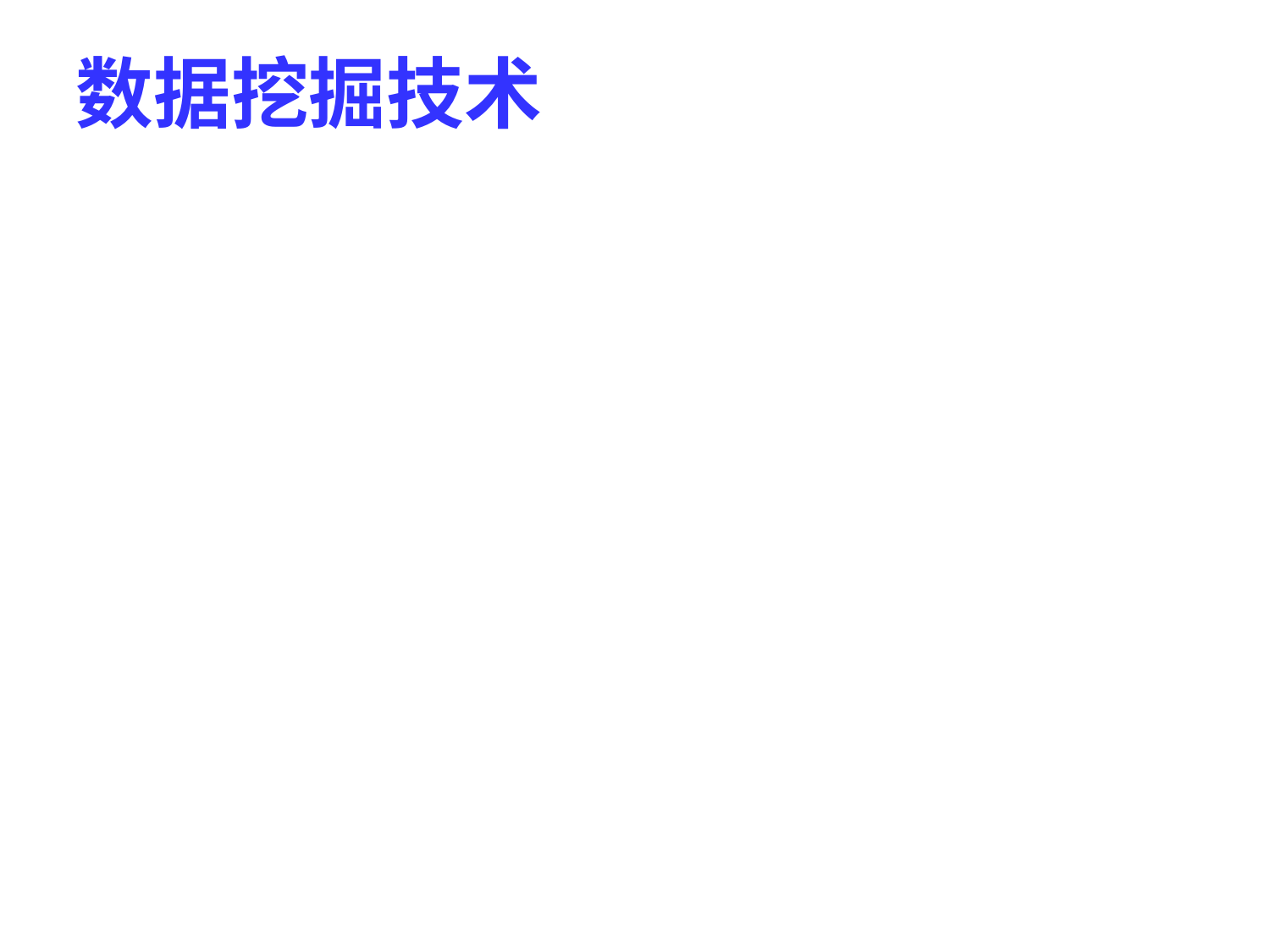

# 数据挖掘技术
数据爆炸问题
自动数据收集工具和成熟的数据库技术使得大量的数据被收集，存储在数据库、数据仓库或其他信息库中以待分析。
我们拥有丰富的数据，但却缺乏有用的信息
解决方法：数据仓库技术和数据挖掘技术
数据仓库(Data Warehouse)和在线分析处理(OLAP)
数据挖掘：在大量的数据中挖掘感兴趣的知识（规则，规律，模式，约束）
2019/12/2
18